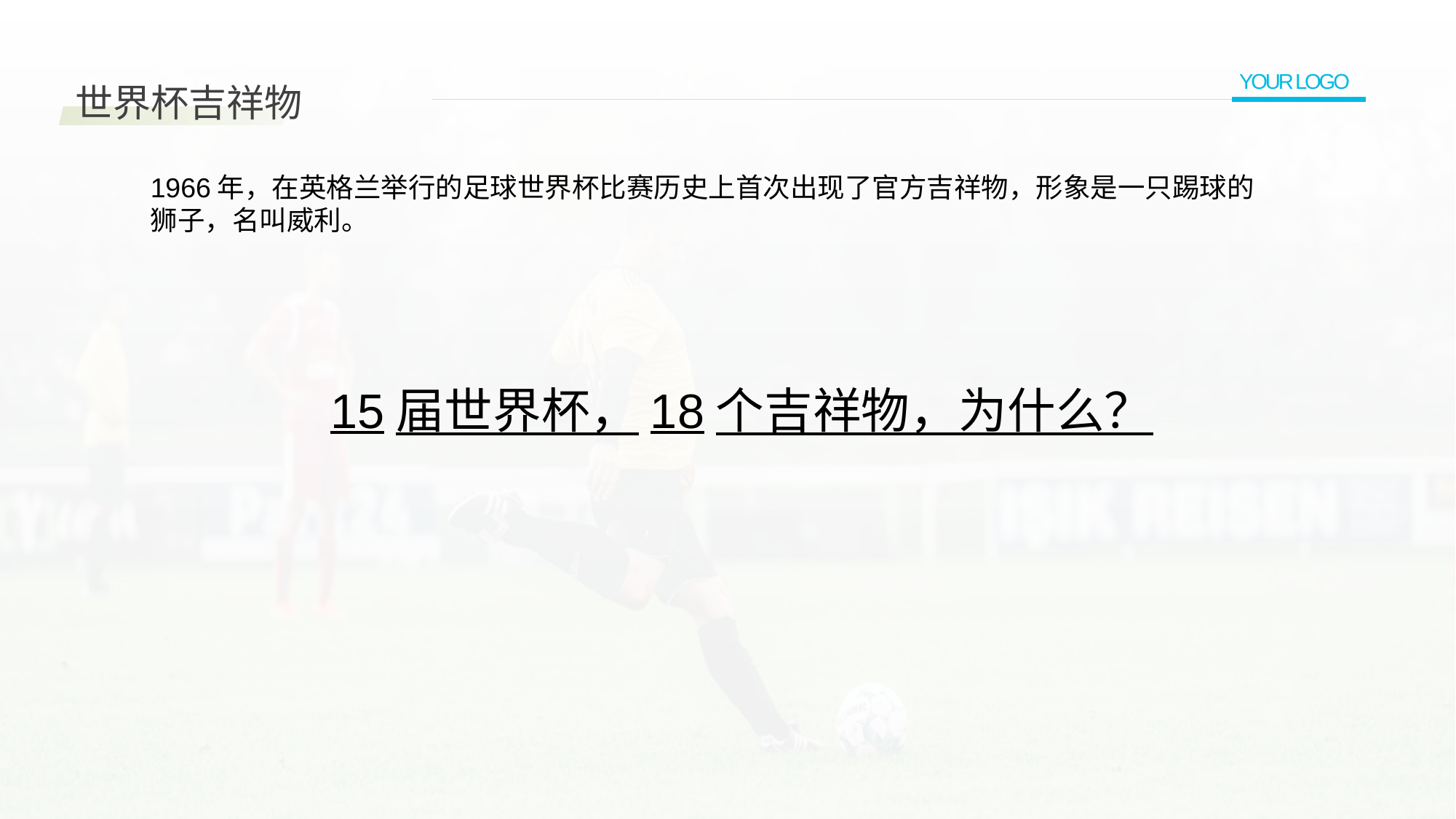

03
YOUR LOGO
世界杯吉祥物

1966年，在英格兰举行的足球世界杯比赛历史上首次出现了官方吉祥物，形象是一只踢球的狮子，名叫威利。
15届世界杯，18个吉祥物，为什么？